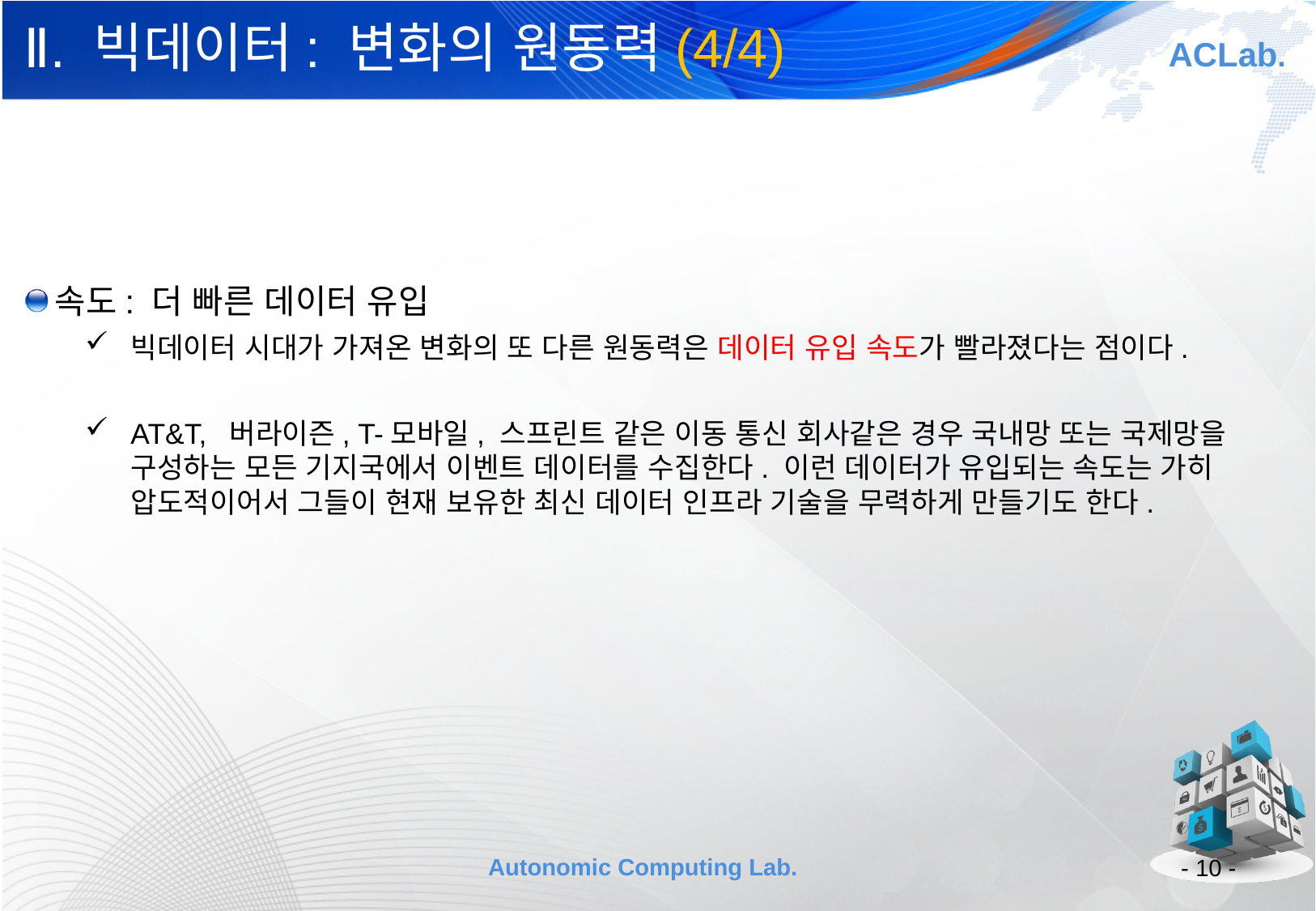

# Ⅱ. 빅데이터: 변화의 원동력(4/4)
속도: 더 빠른 데이터 유입
빅데이터 시대가 가져온 변화의 또 다른 원동력은 데이터 유입 속도가 빨라졌다는 점이다.

AT&T,  버라이즌, T-모바일, 스프린트 같은 이동 통신 회사같은 경우 국내망 또는 국제망을 구성하는 모든 기지국에서 이벤트 데이터를 수집한다. 이런 데이터가 유입되는 속도는 가히 압도적이어서 그들이 현재 보유한 최신 데이터 인프라 기술을 무력하게 만들기도 한다.
- 10 -